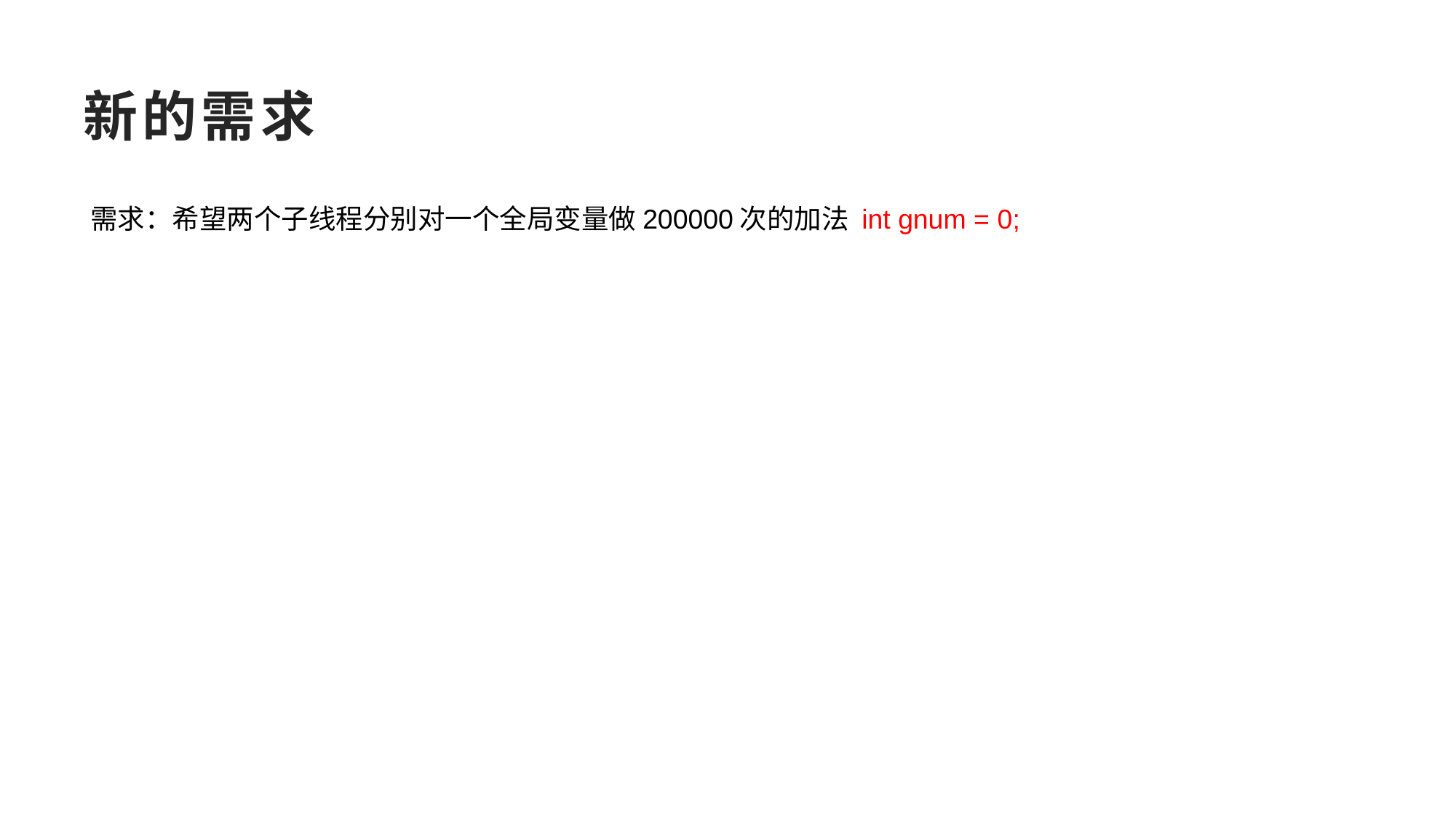

# 新的需求
需求：希望两个子线程分别对一个全局变量做200000次的加法 int gnum = 0;